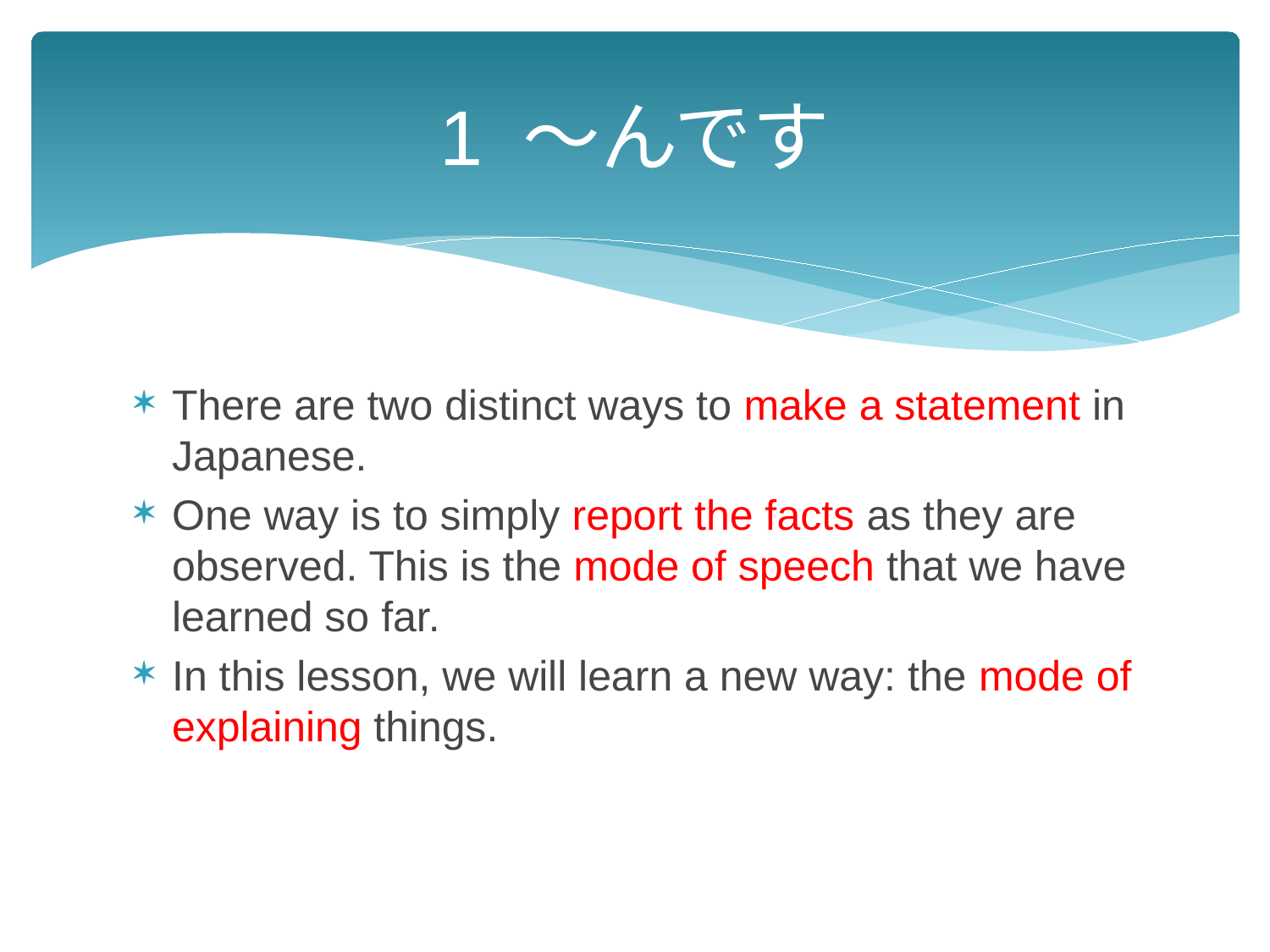

# 1 ～んです
There are two distinct ways to make a statement in Japanese.
One way is to simply report the facts as they are observed. This is the mode of speech that we have learned so far.
In this lesson, we will learn a new way: the mode of explaining things.